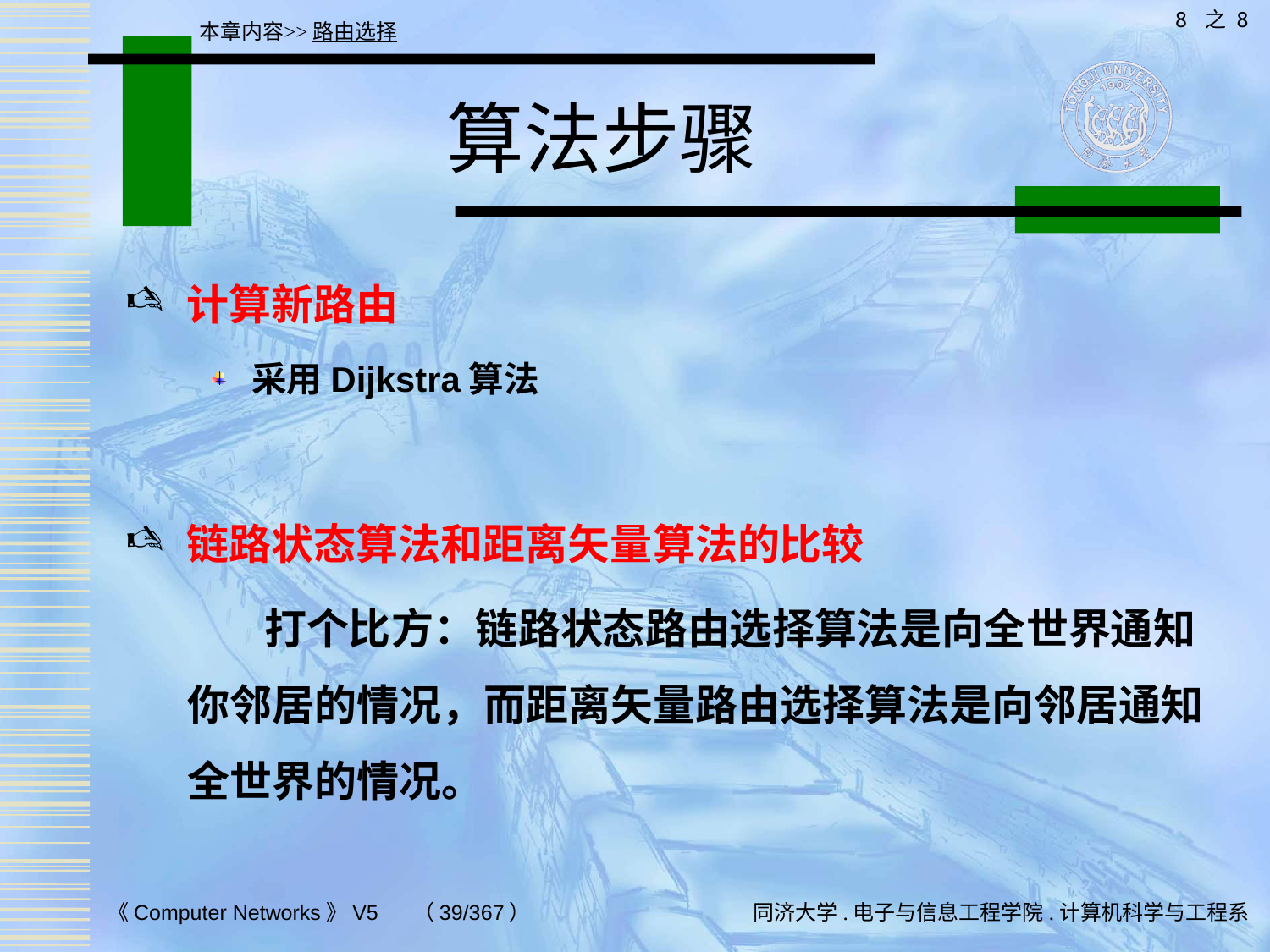

8 之 8
本章内容>>路由选择
# 算法步骤
计算新路由
采用Dijkstra算法

链路状态算法和距离矢量算法的比较
       打个比方：链路状态路由选择算法是向全世界通知你邻居的情况，而距离矢量路由选择算法是向邻居通知全世界的情况。